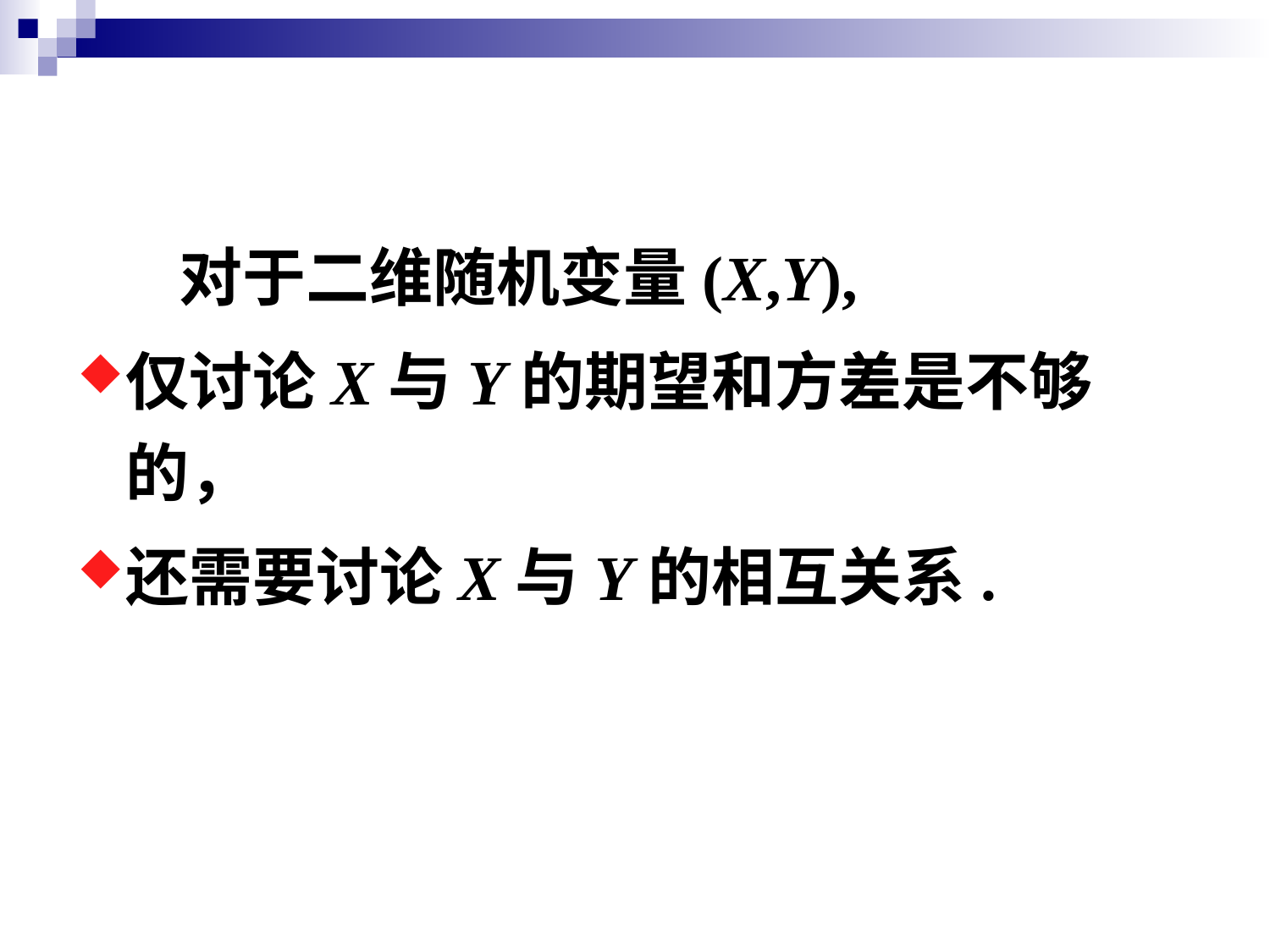

对于二维随机变量(X,Y),
仅讨论X与Y的期望和方差是不够的，
还需要讨论X与Y的相互关系.